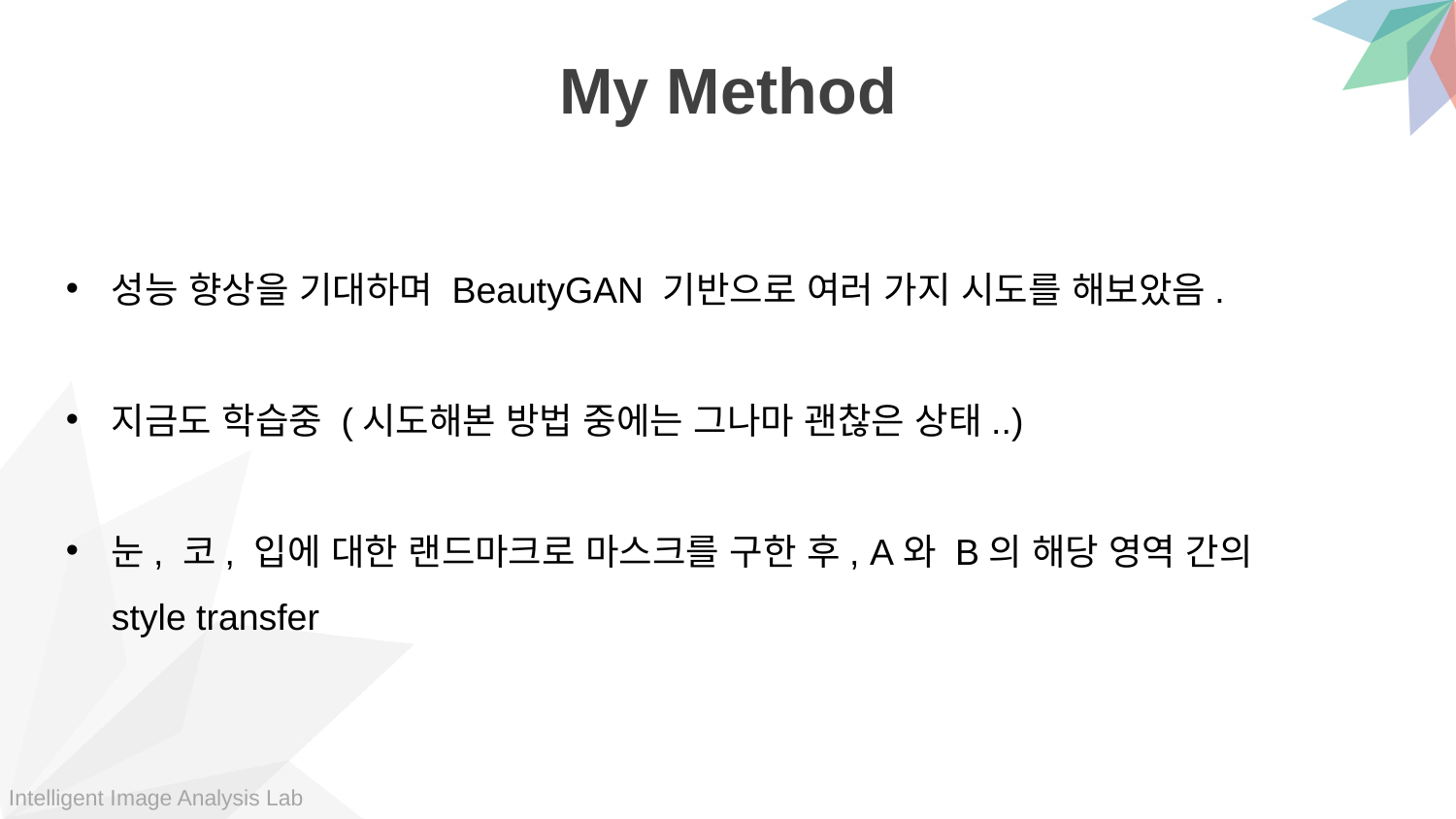

My Method
성능 향상을 기대하며 BeautyGAN 기반으로 여러 가지 시도를 해보았음.

지금도 학습중 (시도해본 방법 중에는 그나마 괜찮은 상태..)

눈, 코, 입에 대한 랜드마크로 마스크를 구한 후, A와 B의 해당 영역 간의 style transfer